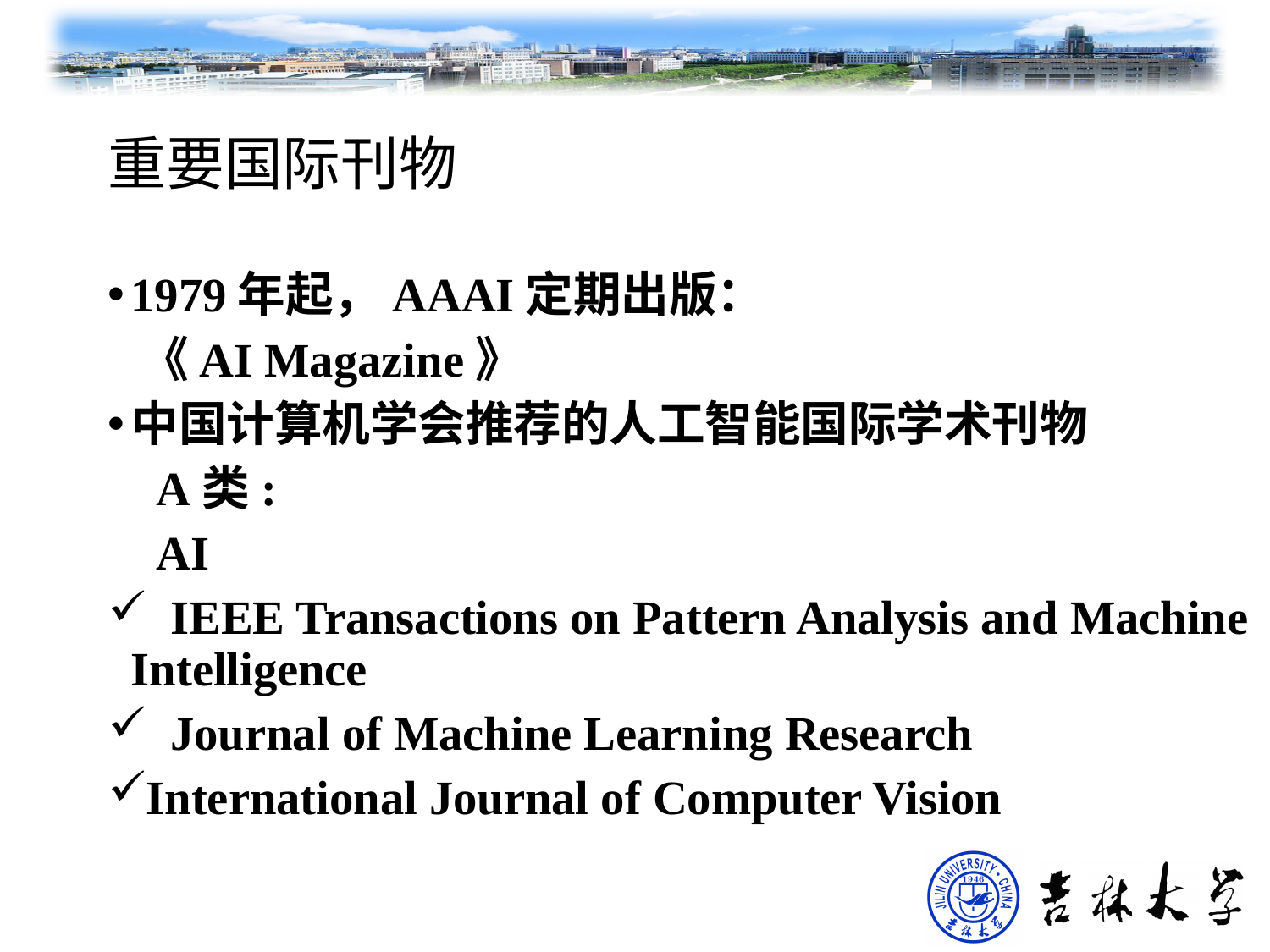

# 重要国际刊物
1979年起，AAAI定期出版：
  《AI Magazine》
中国计算机学会推荐的人工智能国际学术刊物
    A类:
    AI
  IEEE Transactions on Pattern Analysis and Machine Intelligence
  Journal of Machine Learning Research
International Journal of Computer Vision